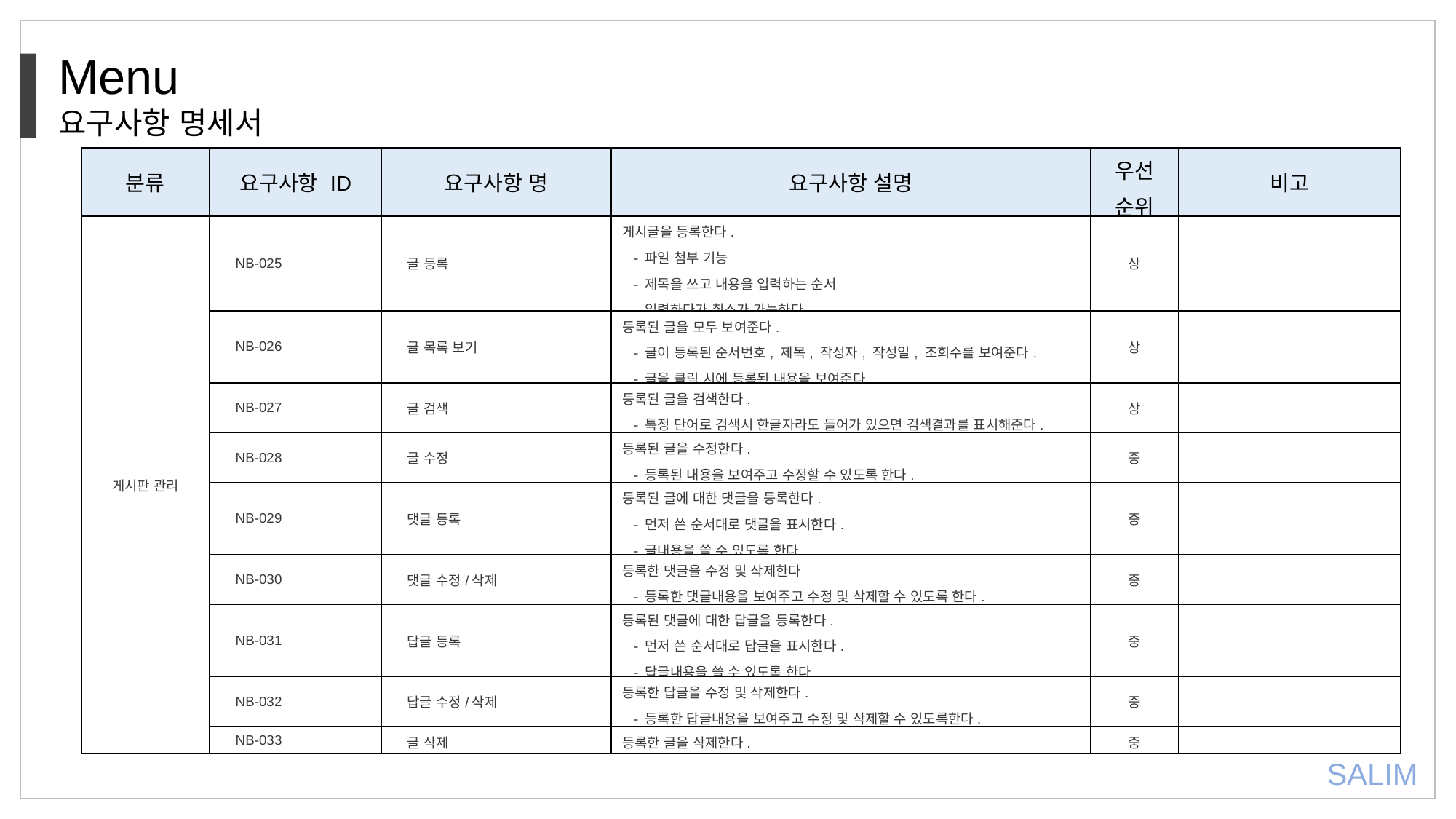

Menu
요구사항 명세서

| 분류 | 요구사항 ID | 요구사항 명 | 요구사항 설명 | 우선 순위 | 비고 |
| --- | --- | --- | --- | --- | --- |
| 게시판 관리 | NB-025 | 글 등록 | 게시글을 등록한다. - 파일 첨부 기능 - 제목을 쓰고 내용을 입력하는 순서 - 입력하다가 취소가 가능하다. | 상 |  |
|  | NB-026 | 글 목록 보기 | 등록된 글을 모두 보여준다. - 글이 등록된 순서번호, 제목, 작성자, 작성일, 조회수를 보여준다. - 글을 클릭 시에 등록된 내용을 보여준다. | 상 |  |
|  | NB-027 | 글 검색 | 등록된 글을 검색한다. - 특정 단어로 검색시 한글자라도 들어가 있으면 검색결과를 표시해준다. | 상 |  |
|  | NB-028 | 글 수정 | 등록된 글을 수정한다. - 등록된 내용을 보여주고 수정할 수 있도록 한다. | 중 |  |
|  | NB-029 | 댓글 등록 | 등록된 글에 대한 댓글을 등록한다. - 먼저 쓴 순서대로 댓글을 표시한다. - 글내용을 쓸 수 있도록 한다. | 중 |  |
|  | NB-030 | 댓글 수정/삭제 | 등록한 댓글을 수정 및 삭제한다 - 등록한 댓글내용을 보여주고 수정 및 삭제할 수 있도록 한다. | 중 |  |
|  | NB-031 | 답글 등록 | 등록된 댓글에 대한 답글을 등록한다. - 먼저 쓴 순서대로 답글을 표시한다. - 답글내용을 쓸 수 있도록 한다. | 중 |  |
|  | NB-032 | 답글 수정/삭제 | 등록한 답글을 수정 및 삭제한다. - 등록한 답글내용을 보여주고 수정 및 삭제할 수 있도록한다. | 중 |  |
|  | NB-033 | 글 삭제 | 등록한 글을 삭제한다. | 중 |  |
SALIM